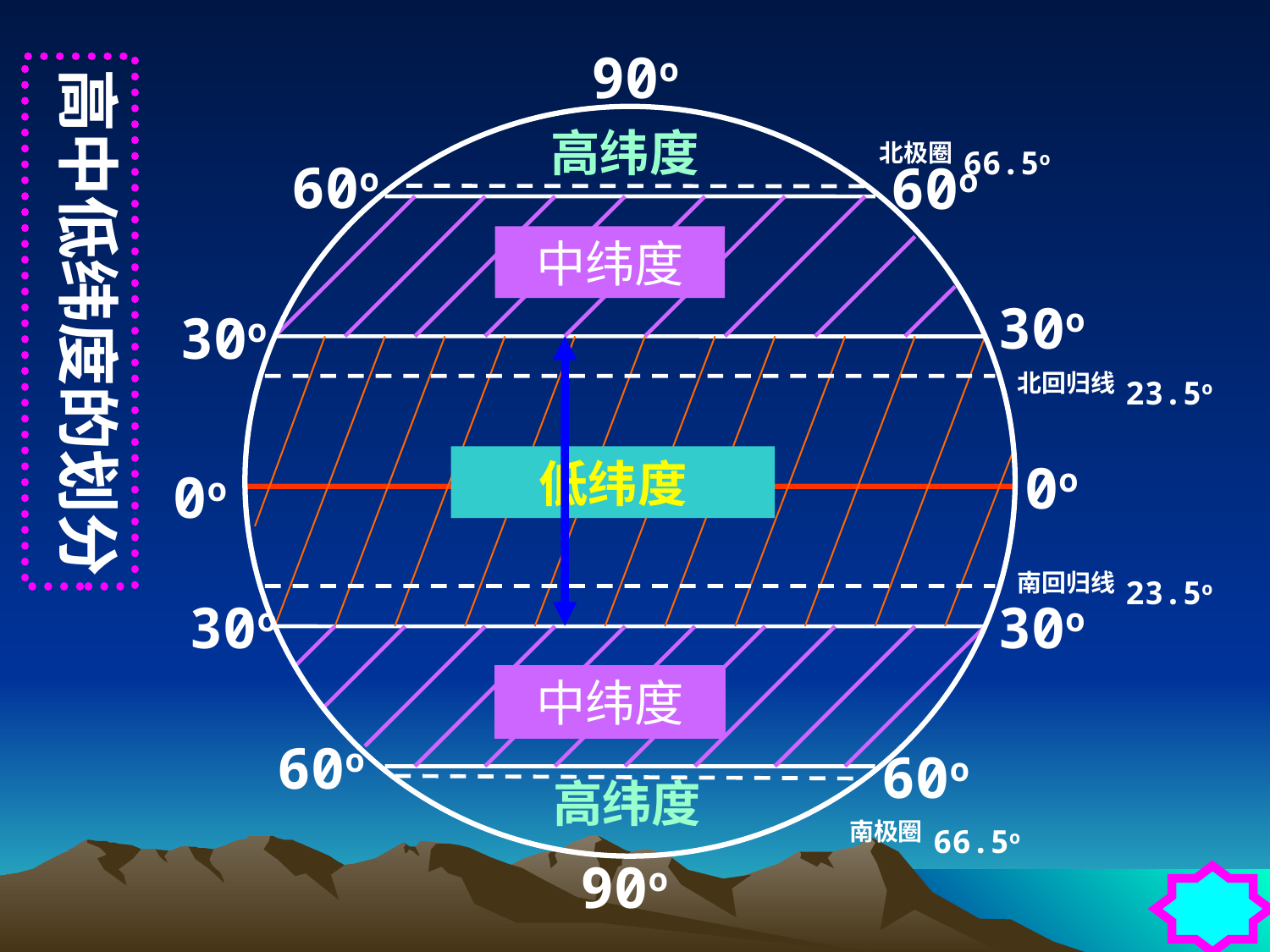

90o
高中低纬度的划分

高纬度
北极圈66.5o

南极圈66.5o
北回归线23.5o

南回归线23.5o

60o
60o

中纬度

30o

30o

低纬度

0o
0o

30o
30o

中纬度
60o
60o

高纬度
90o